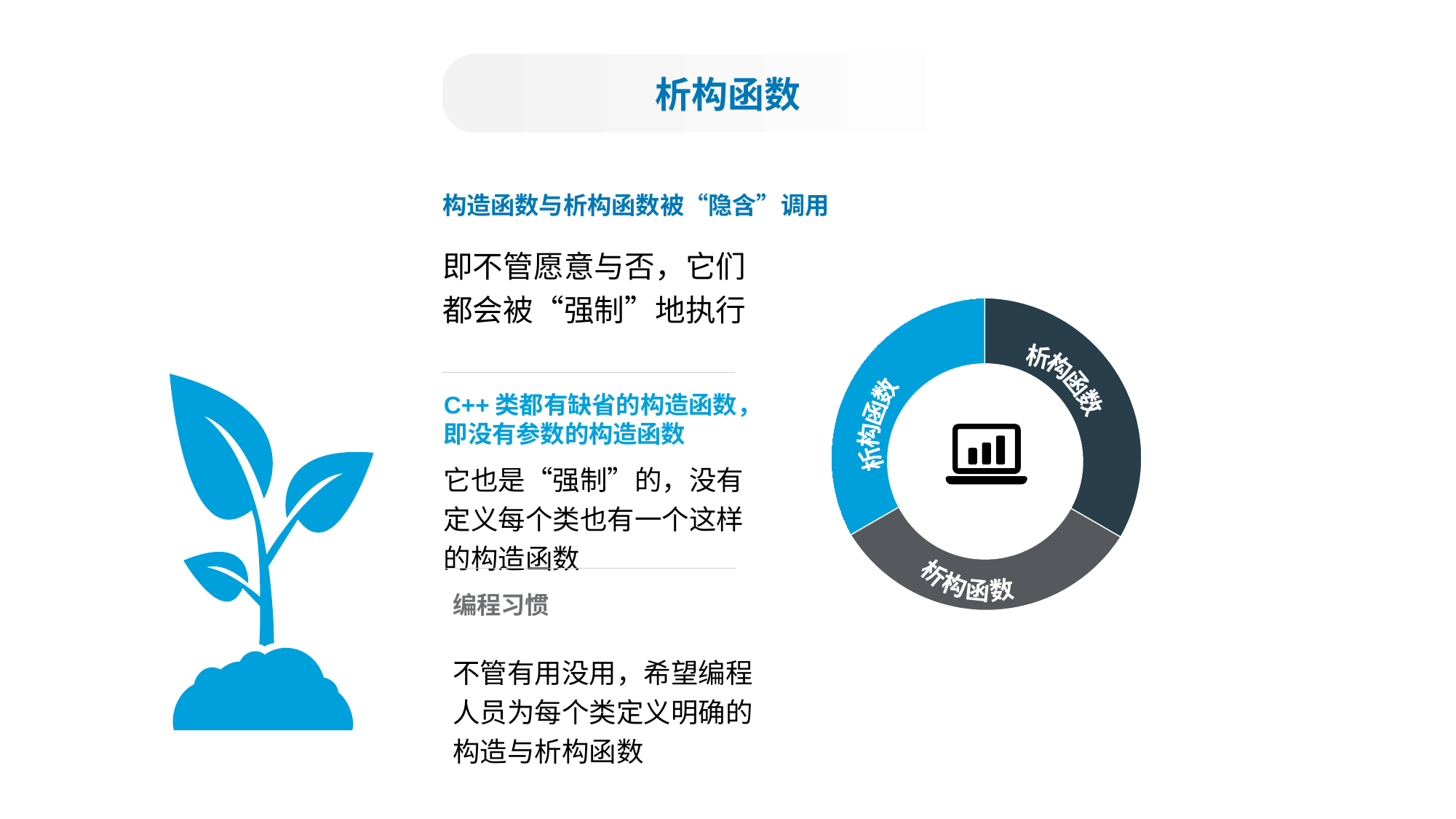

析构函数
构造函数与析构函数被“隐含”调用
即不管愿意与否，它们都会被“强制”地执行
C++类都有缺省的构造函数，
即没有参数的构造函数
它也是“强制”的，没有定义每个类也有一个这样的构造函数
编程习惯
不管有用没用，希望编程人员为每个类定义明确的构造与析构函数

析构函数
析构函数

析构函数